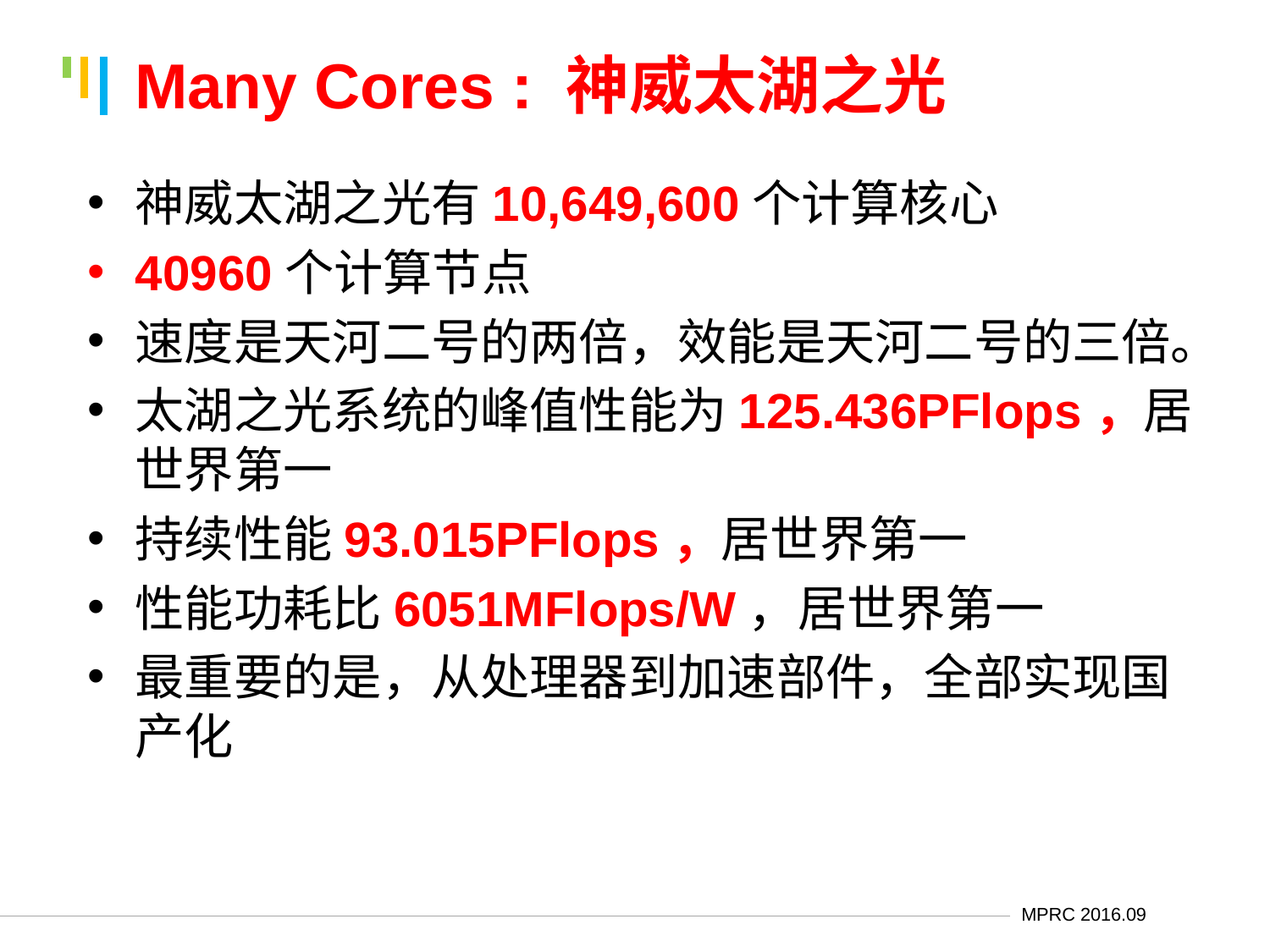

# Many Cores : 神威太湖之光
神威太湖之光有10,649,600个计算核心
40960个计算节点
速度是天河二号的两倍，效能是天河二号的三倍。
太湖之光系统的峰值性能为125.436PFlops，居世界第一
持续性能93.015PFlops，居世界第一
性能功耗比6051MFlops/W，居世界第一
最重要的是，从处理器到加速部件，全部实现国产化